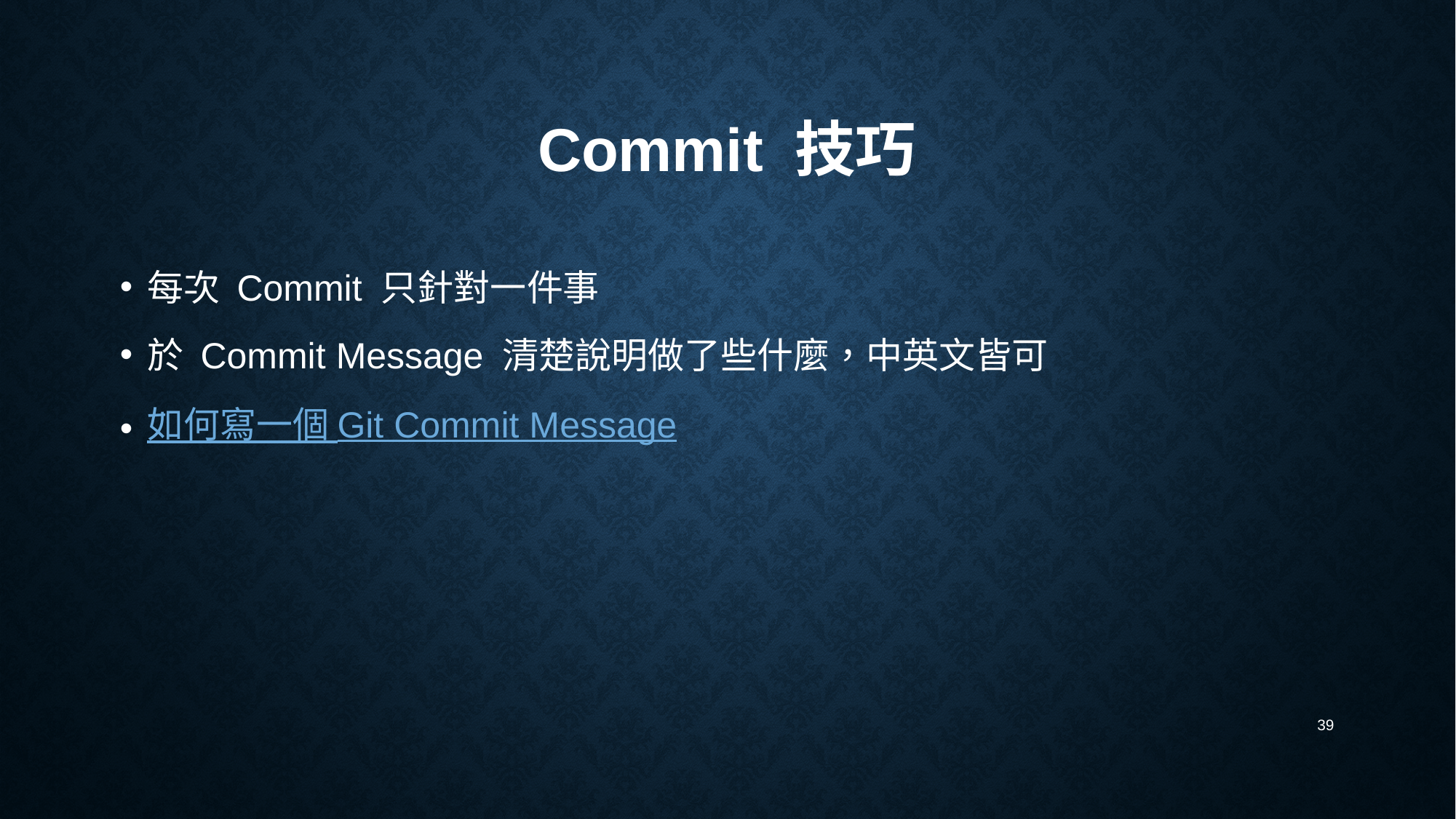

# Commit 技巧
每次 Commit 只針對一件事
於 Commit Message 清楚說明做了些什麼，中英文皆可
如何寫一個 Git Commit Message
39